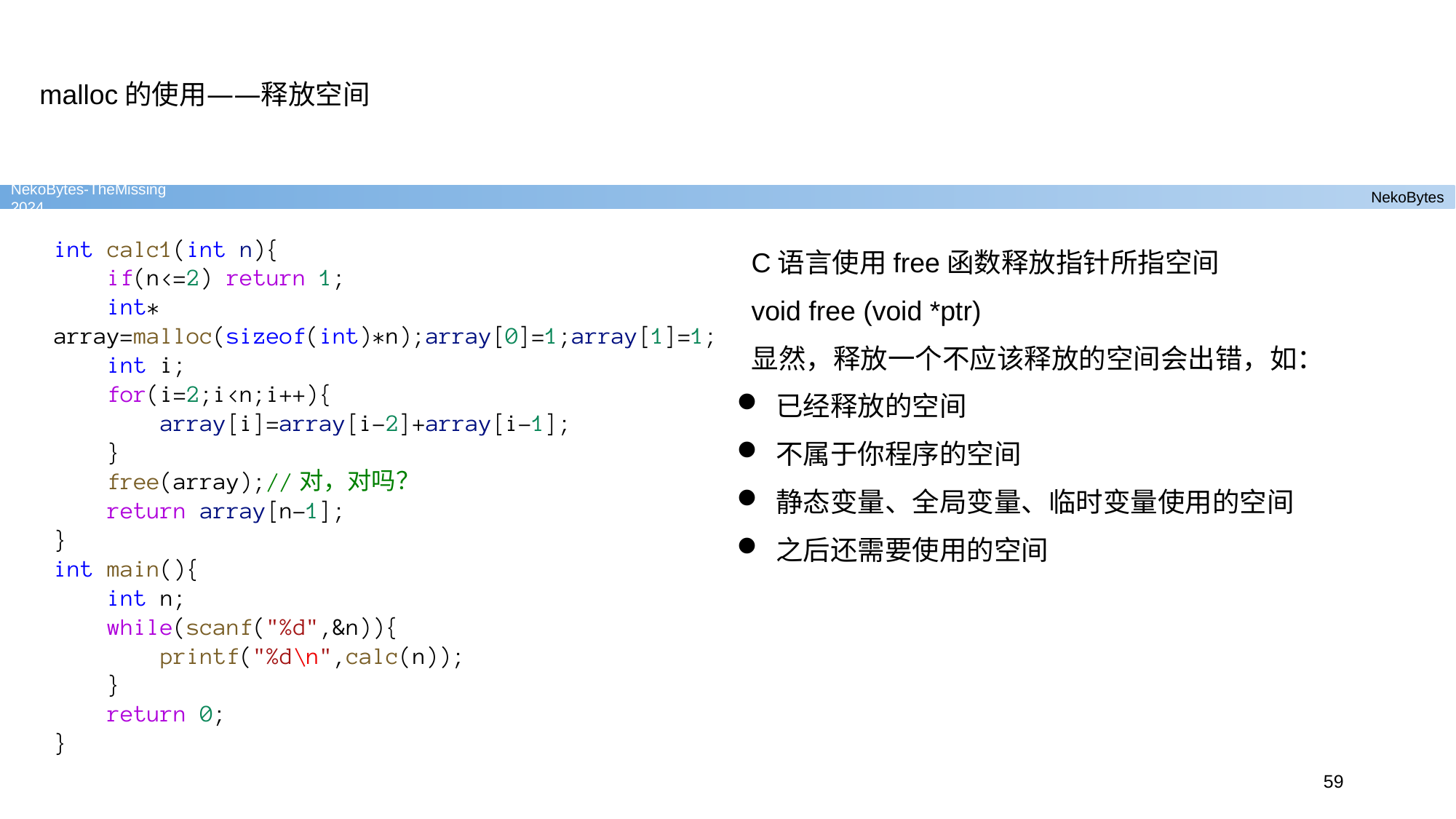

# malloc的使用——释放空间
int calc1(int n){
    if(n<=2) return 1;
    int* array=malloc(sizeof(int)*n);array[0]=1;array[1]=1;
    int i;
    for(i=2;i<n;i++){
        array[i]=array[i-2]+array[i-1];
    }
    free(array);//对，对吗？
    return array[n-1];
}
int main(){
    int n;
    while(scanf("%d",&n)){
        printf("%d\n",calc(n));
    }
    return 0;
}
C语言使用free函数释放指针所指空间
void free (void *ptr)
显然，释放一个不应该释放的空间会出错，如：
已经释放的空间
不属于你程序的空间
静态变量、全局变量、临时变量使用的空间
之后还需要使用的空间
59